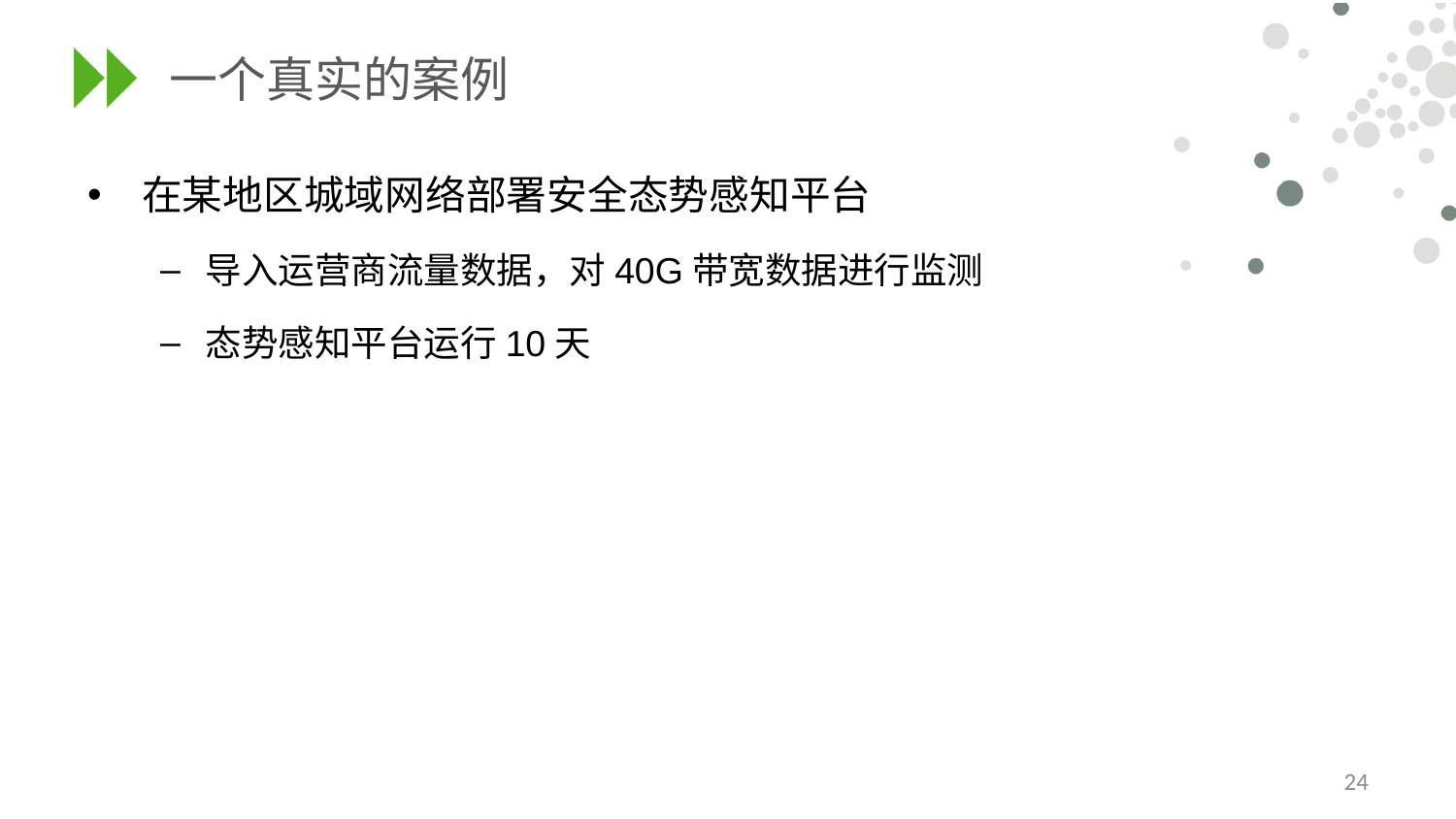

# 一个真实的案例
在某地区城域网络部署安全态势感知平台
导入运营商流量数据，对40G带宽数据进行监测
态势感知平台运行10天
24